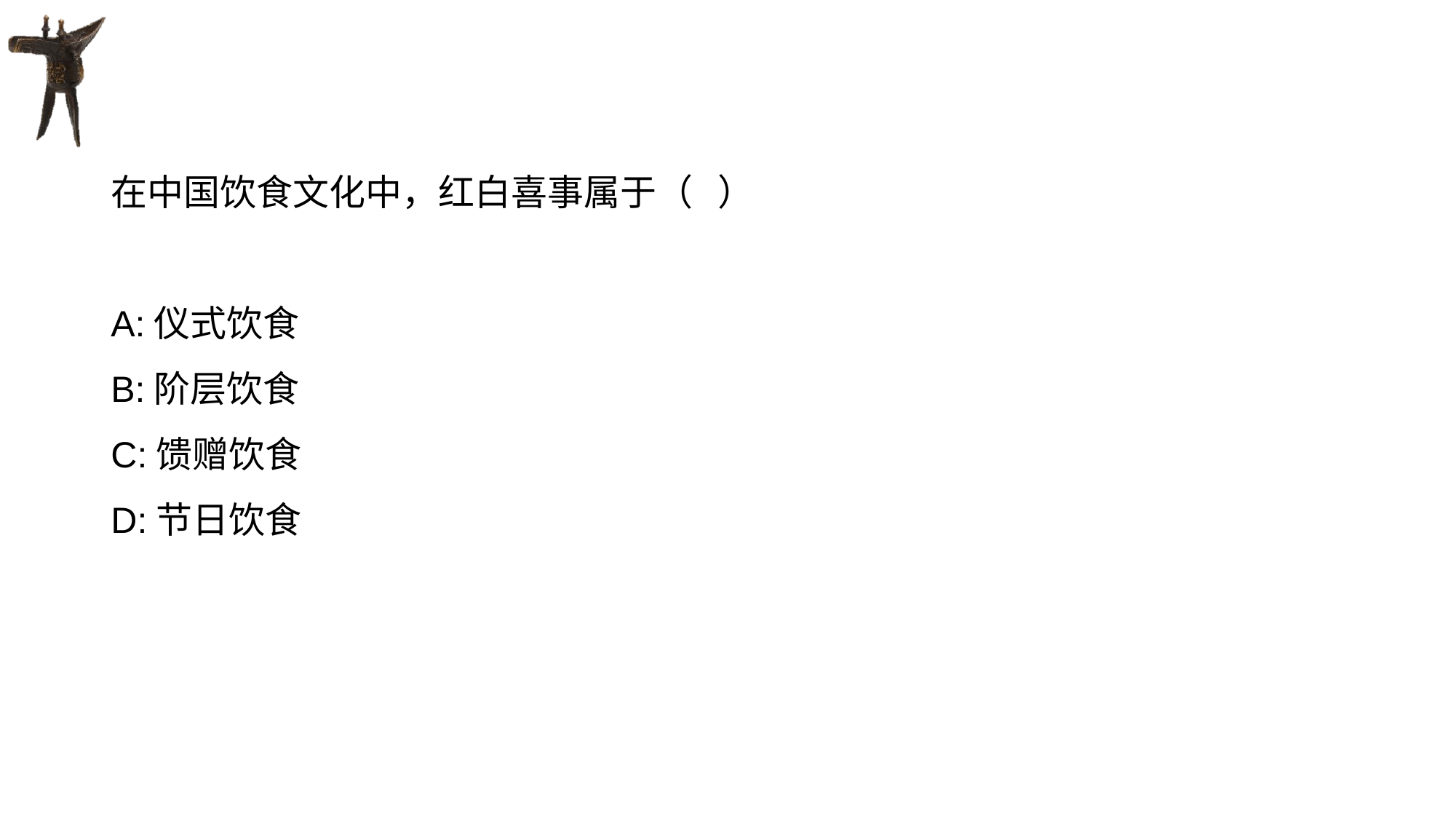

#
在中国饮食文化中，红白喜事属于（   ）

A:仪式饮食
B:阶层饮食
C:馈赠饮食
D:节日饮食

81